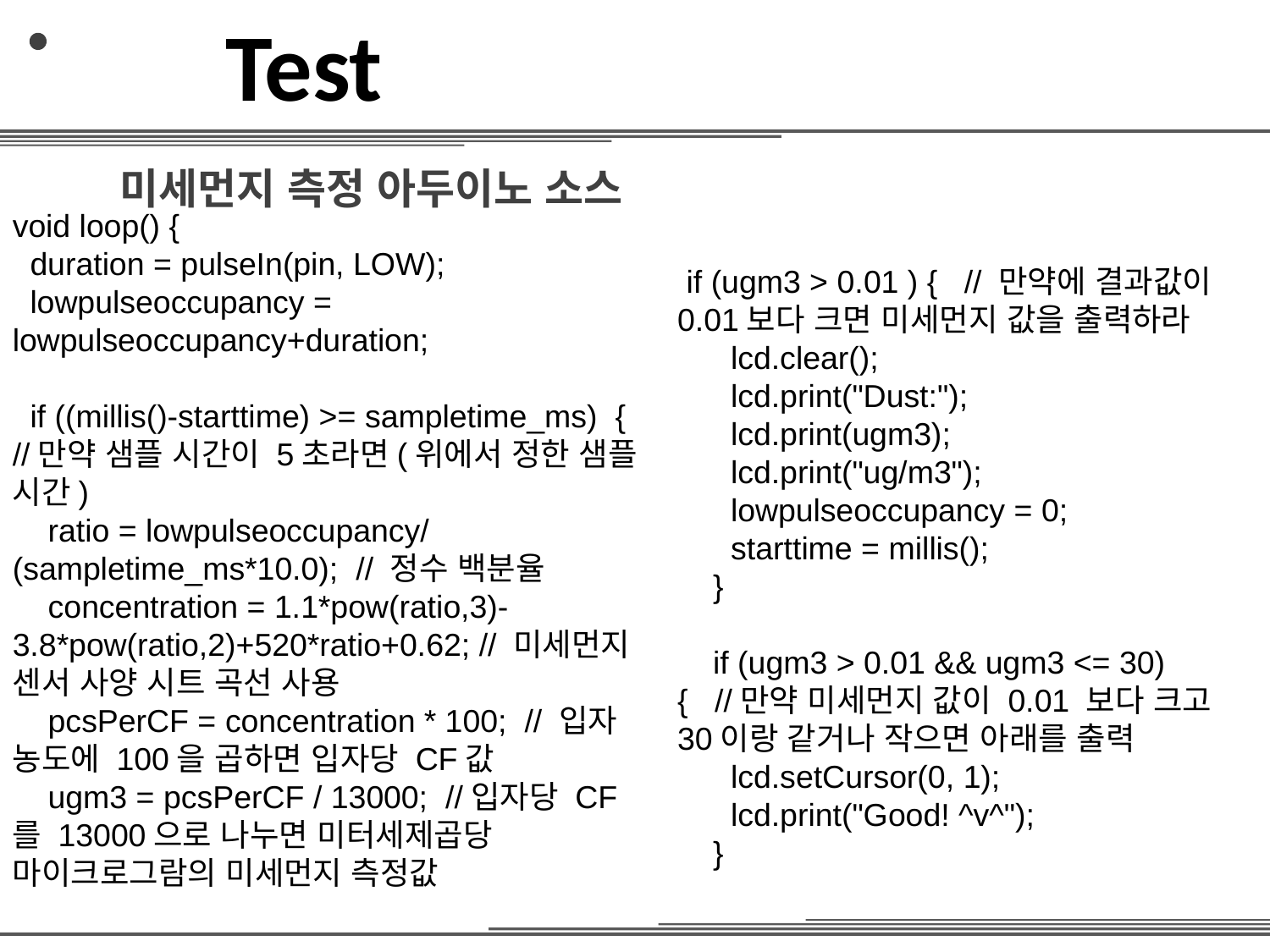

Test

 미세먼지 측정 아두이노 소스

void loop() {
  duration = pulseIn(pin, LOW);
  lowpulseoccupancy = lowpulseoccupancy+duration;

  if ((millis()-starttime) >= sampletime_ms)  {   //만약 샘플 시간이 5초라면(위에서 정한 샘플 시간)
    ratio = lowpulseoccupancy/(sampletime_ms*10.0);  // 정수 백분율
    concentration = 1.1*pow(ratio,3)-3.8*pow(ratio,2)+520*ratio+0.62; // 미세먼지 센서 사양 시트 곡선 사용
    pcsPerCF = concentration * 100;  // 입자 농도에 100을 곱하면 입자당 CF값
    ugm3 = pcsPerCF / 13000;  //입자당 CF를 13000으로 나누면 미터세제곱당 마이크로그람의 미세먼지 측정값

 if (ugm3 > 0.01 ) {   // 만약에 결과값이 0.01보다 크면 미세먼지 값을 출력하라
      lcd.clear();
      lcd.print("Dust:");
      lcd.print(ugm3);
      lcd.print("ug/m3");
      lowpulseoccupancy = 0;
      starttime = millis();
    }

    if (ugm3 > 0.01 && ugm3 <= 30) {   //만약 미세먼지 값이 0.01 보다 크고 30이랑 같거나 작으면 아래를 출력
      lcd.setCursor(0, 1);
      lcd.print("Good! ^v^");
    }